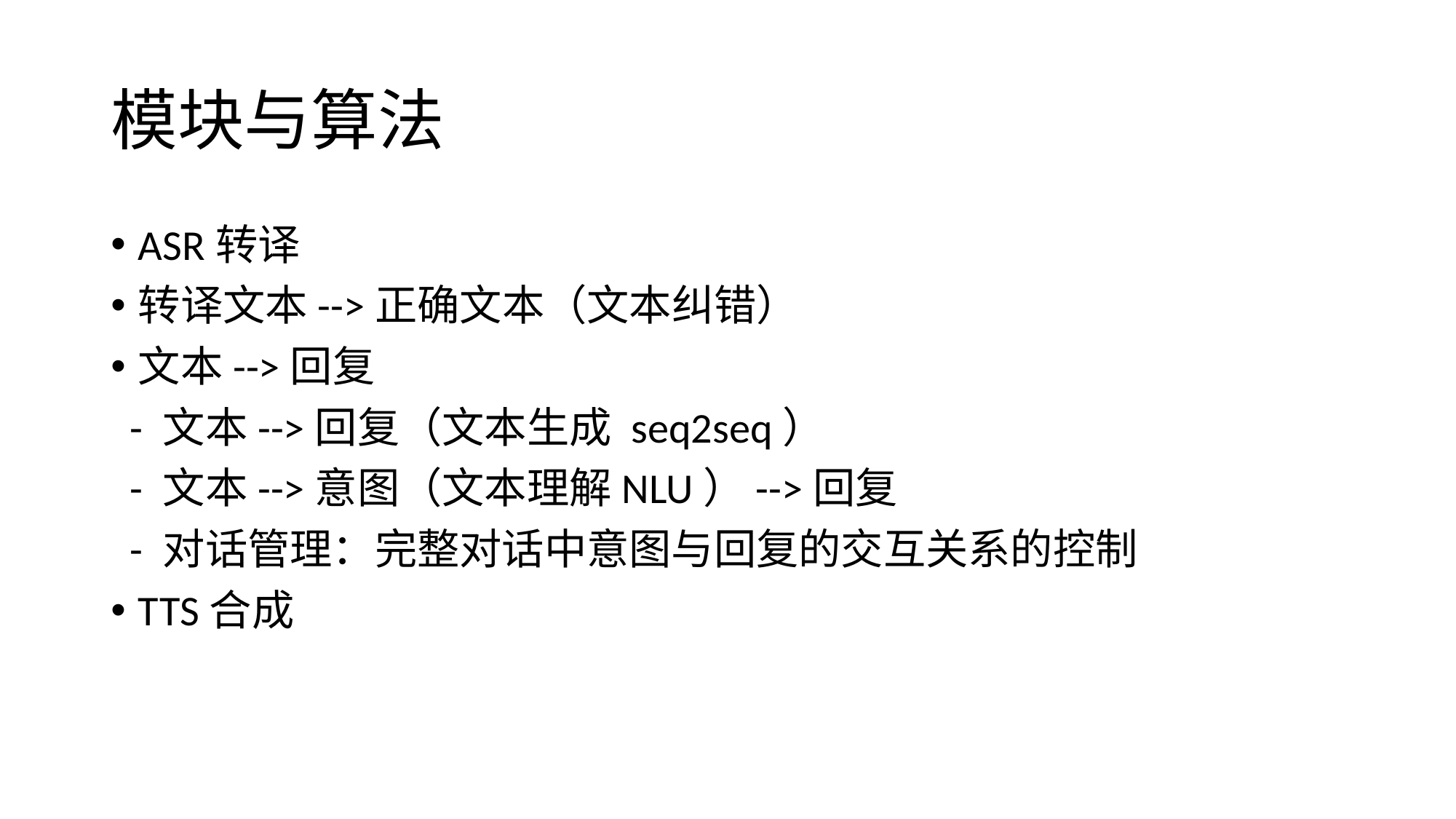

# 模块与算法
ASR转译
转译文本-->正确文本（文本纠错）
文本-->回复
  - 文本-->回复（文本生成 seq2seq）
  - 文本-->意图（文本理解NLU）-->回复
  - 对话管理：完整对话中意图与回复的交互关系的控制
TTS合成